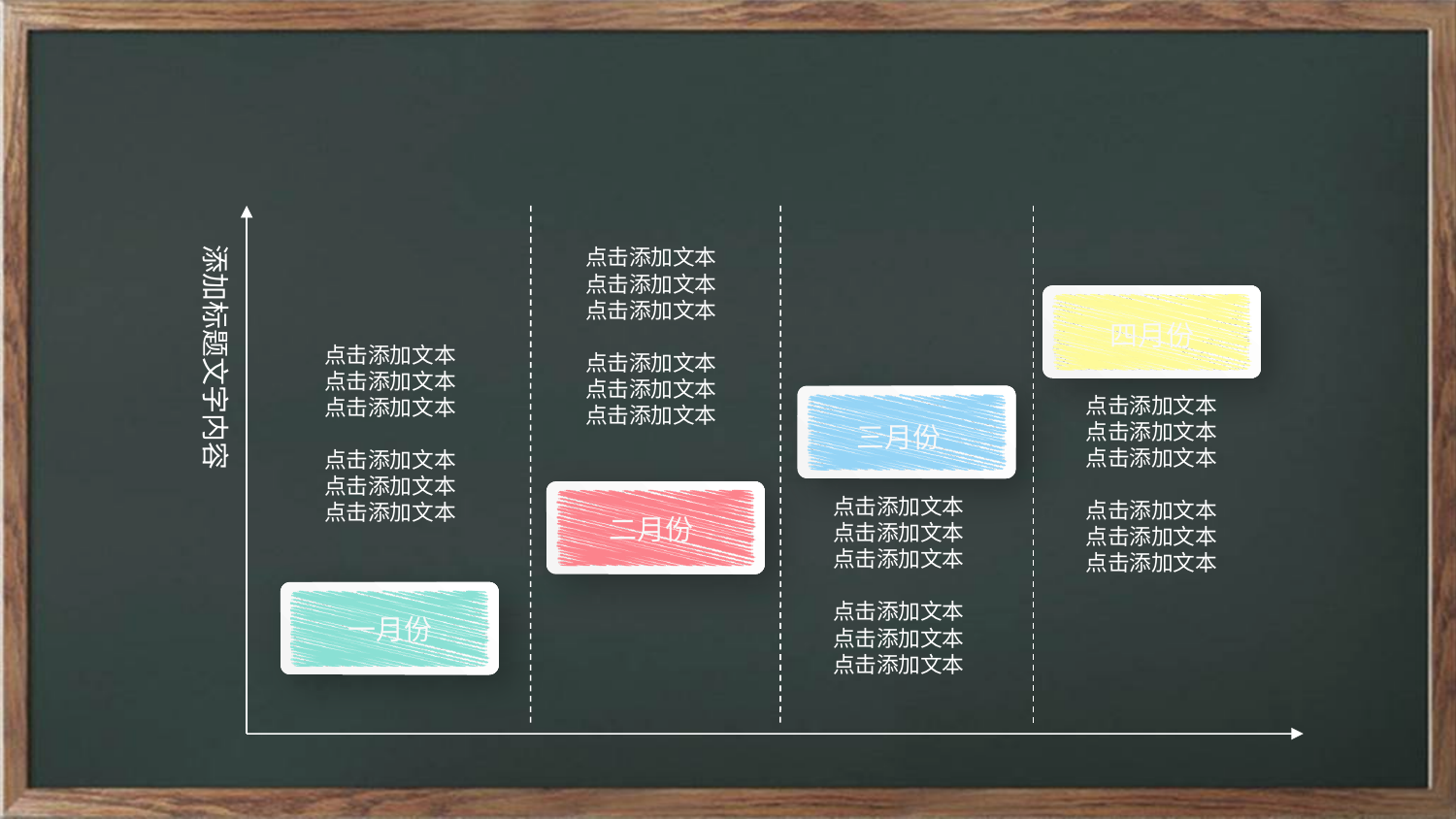

点击添加文本
点击添加文本
点击添加文本
点击添加文本
点击添加文本
点击添加文本
添加标题文字内容

四月份
点击添加文本
点击添加文本
点击添加文本
点击添加文本
点击添加文本
点击添加文本
点击添加文本
点击添加文本
点击添加文本
点击添加文本
点击添加文本
点击添加文本

三月份

二月份
点击添加文本
点击添加文本
点击添加文本
点击添加文本
点击添加文本
点击添加文本

一月份